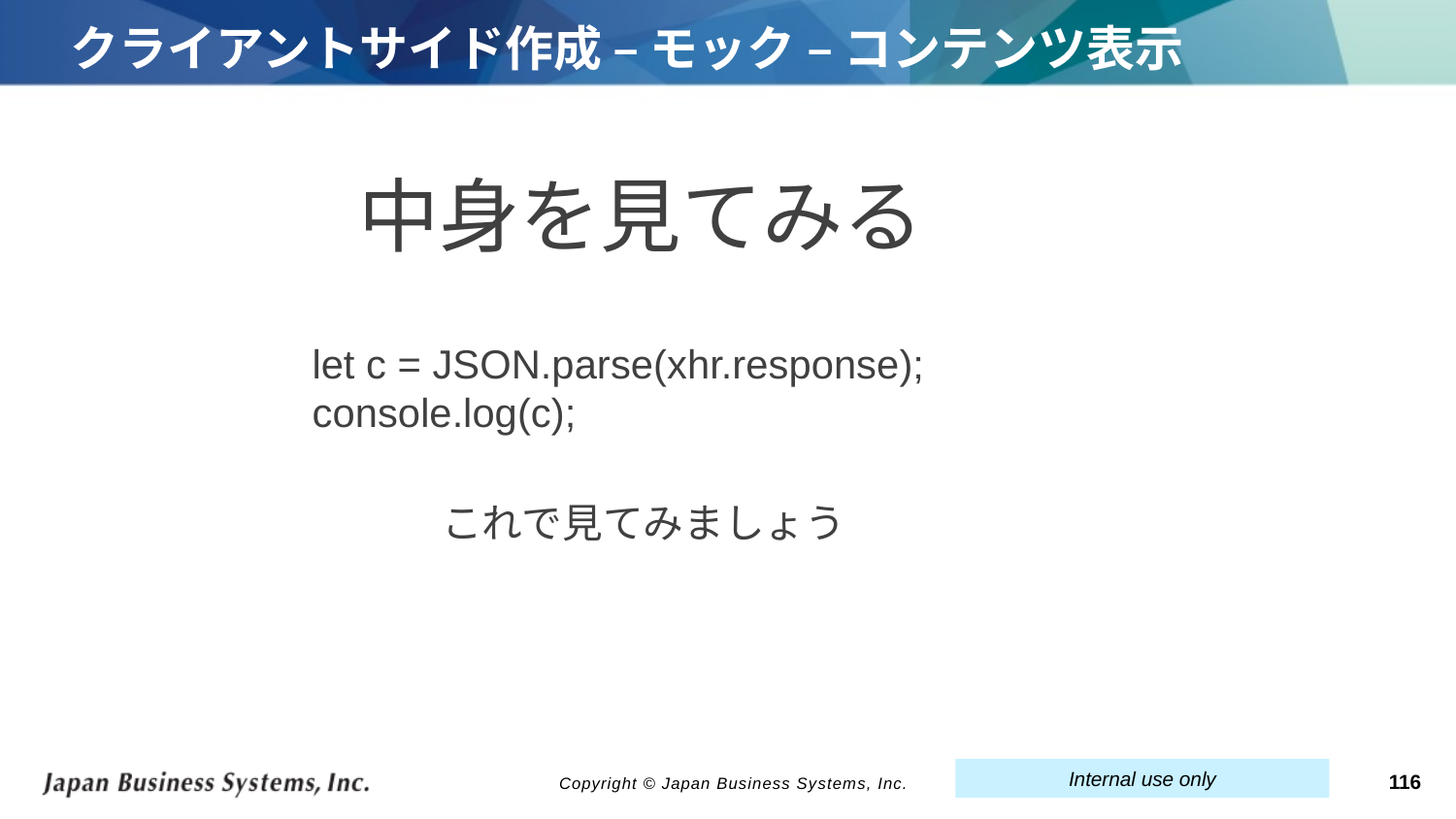

# クライアントサイド作成 – モック – コンテンツ表示
中身を見てみる
let c = JSON.parse(xhr.response);
console.log(c);

これで見てみましょう